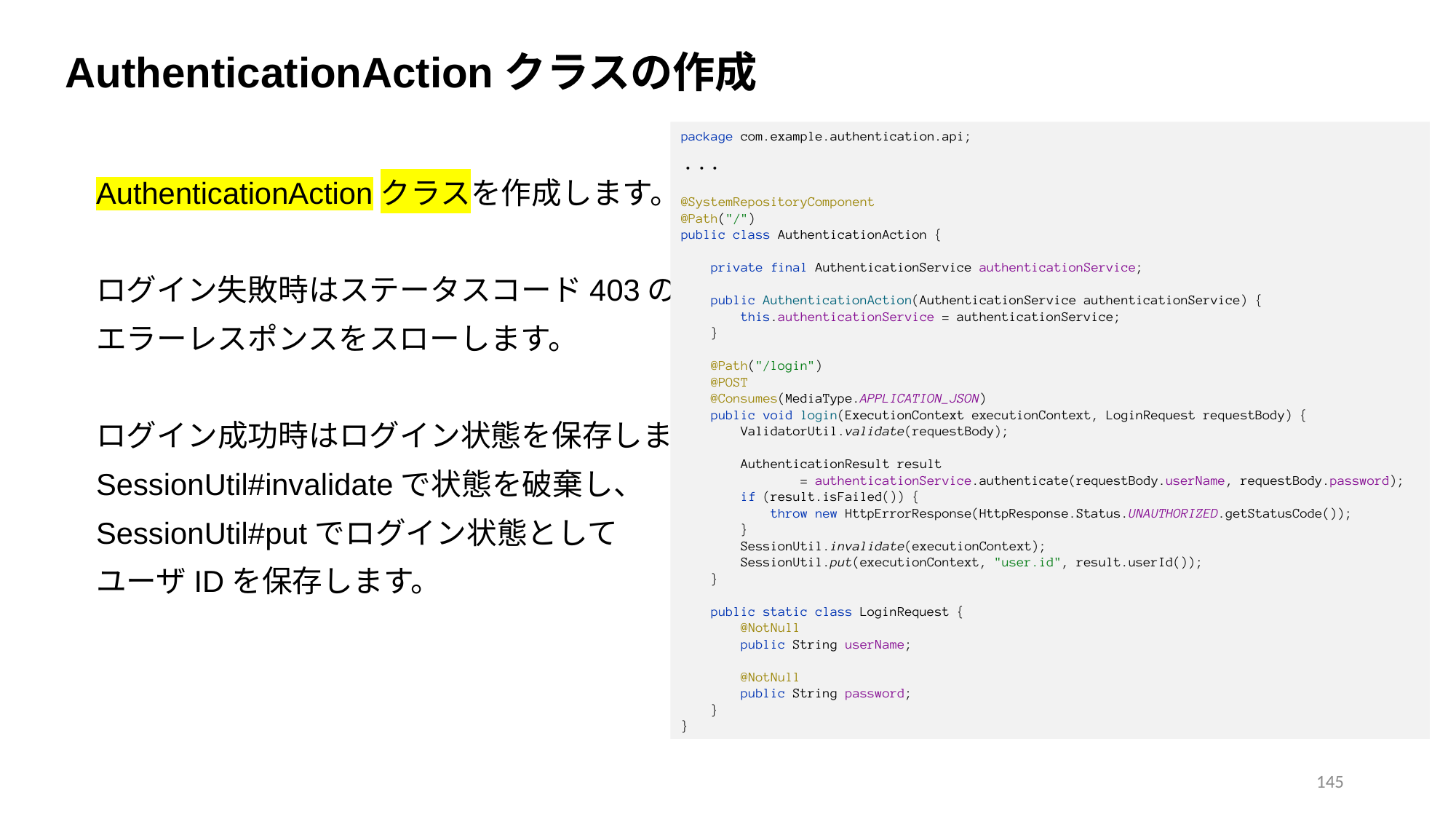

AuthenticationActionクラスの作成
package com.example.authentication.api;
・・・
@SystemRepositoryComponent
@Path("/")
public class AuthenticationAction {
    private final AuthenticationService authenticationService;
    public AuthenticationAction(AuthenticationService authenticationService) {
        this.authenticationService = authenticationService;
    }
    @Path("/login")
    @POST
    @Consumes(MediaType.APPLICATION_JSON)
    public void login(ExecutionContext executionContext, LoginRequest requestBody) {
        ValidatorUtil.validate(requestBody);
        AuthenticationResult result
                = authenticationService.authenticate(requestBody.userName, requestBody.password);
        if (result.isFailed()) {
            throw new HttpErrorResponse(HttpResponse.Status.UNAUTHORIZED.getStatusCode());
        }
        SessionUtil.invalidate(executionContext);
        SessionUtil.put(executionContext, "user.id", result.userId());
    }
    public static class LoginRequest {
        @NotNull
        public String userName;
        @NotNull
        public String password;
    }
}
AuthenticationActionクラスを作成します。

ログイン失敗時はステータスコード403の
エラーレスポンスをスローします。

ログイン成功時はログイン状態を保存します。
SessionUtil#invalidateで状態を破棄し、
SessionUtil#putでログイン状態として
ユーザIDを保存します。
145